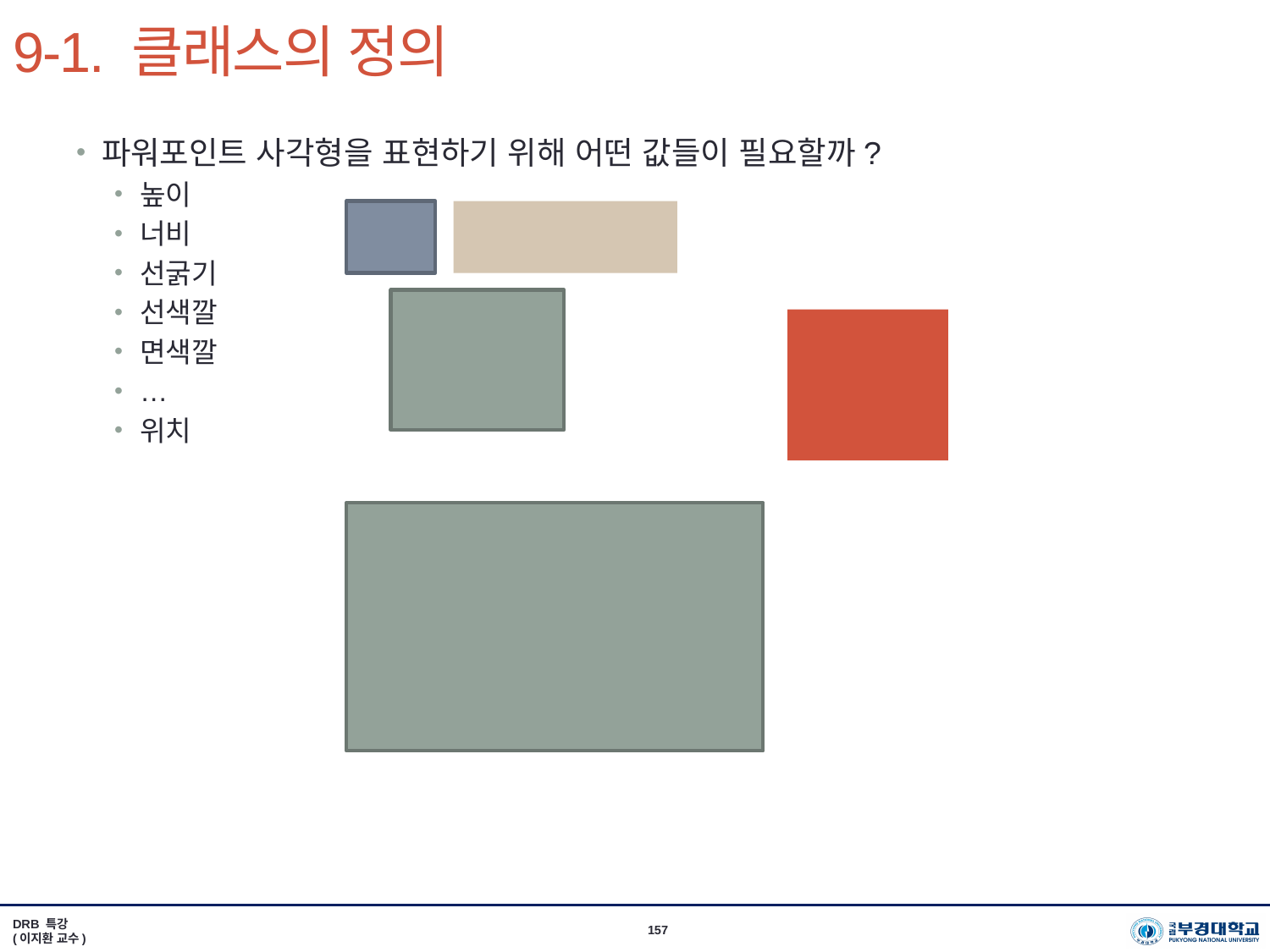

# 9-1. 클래스의 정의
파워포인트 사각형을 표현하기 위해 어떤 값들이 필요할까?
높이
너비
선굵기
선색깔
면색깔
…
위치

DRB 특강
(이지환 교수)